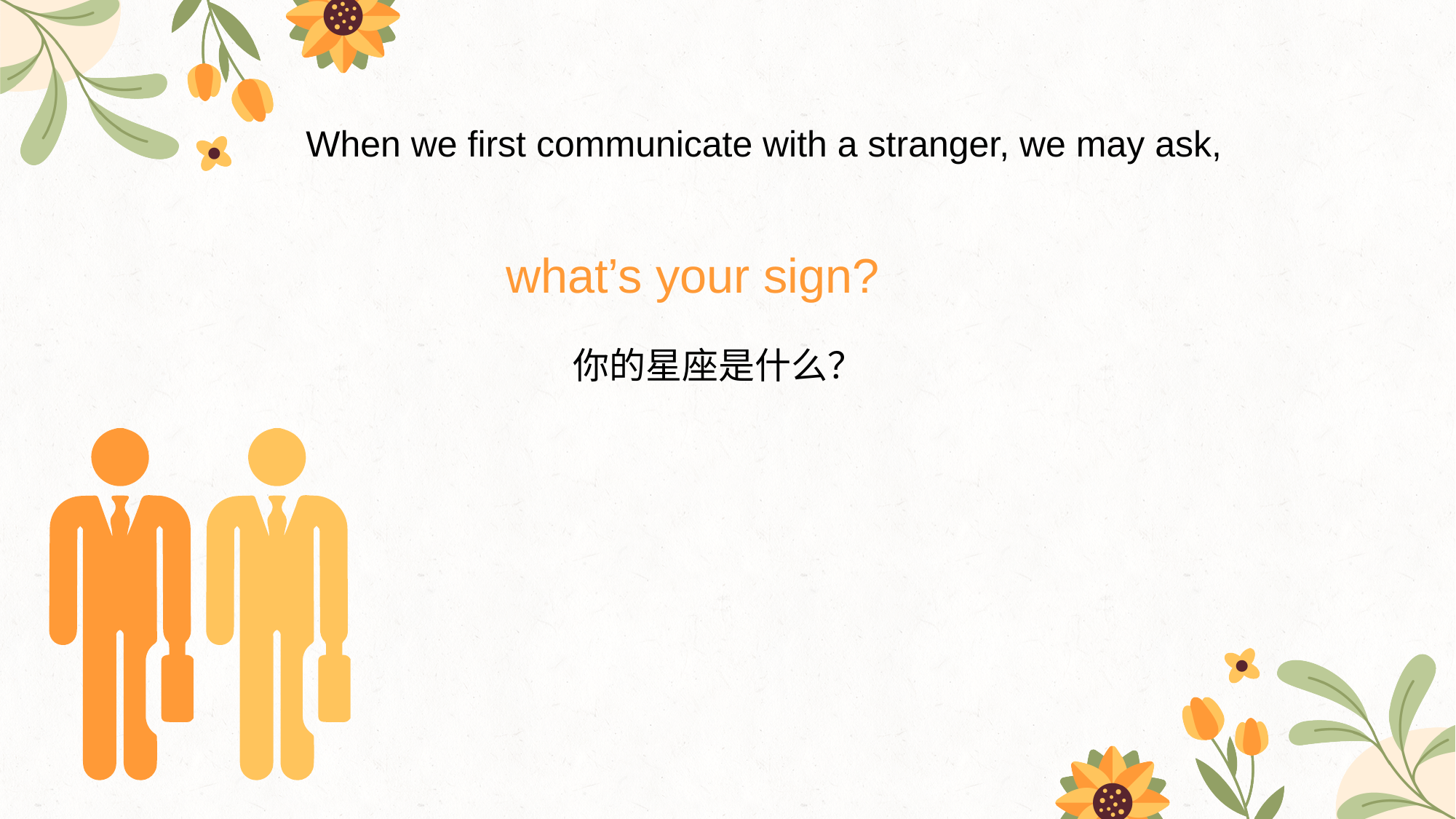

When we first communicate with a stranger, we may ask,
what’s your sign?
你的星座是什么？